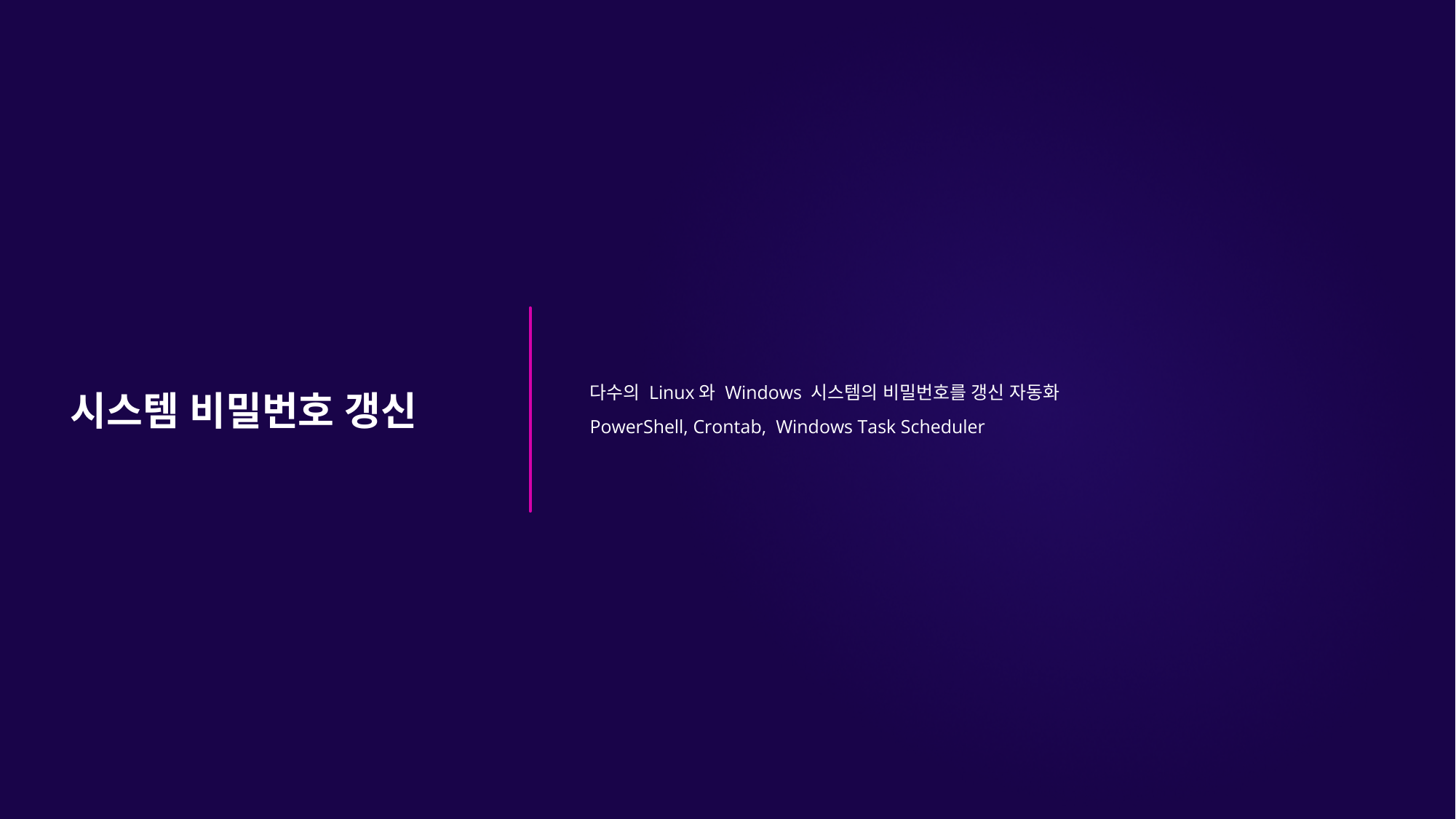

다수의 Linux와 Windows 시스템의 비밀번호를 갱신 자동화
PowerShell, Crontab,  Windows Task Scheduler
# 시스템 비밀번호 갱신